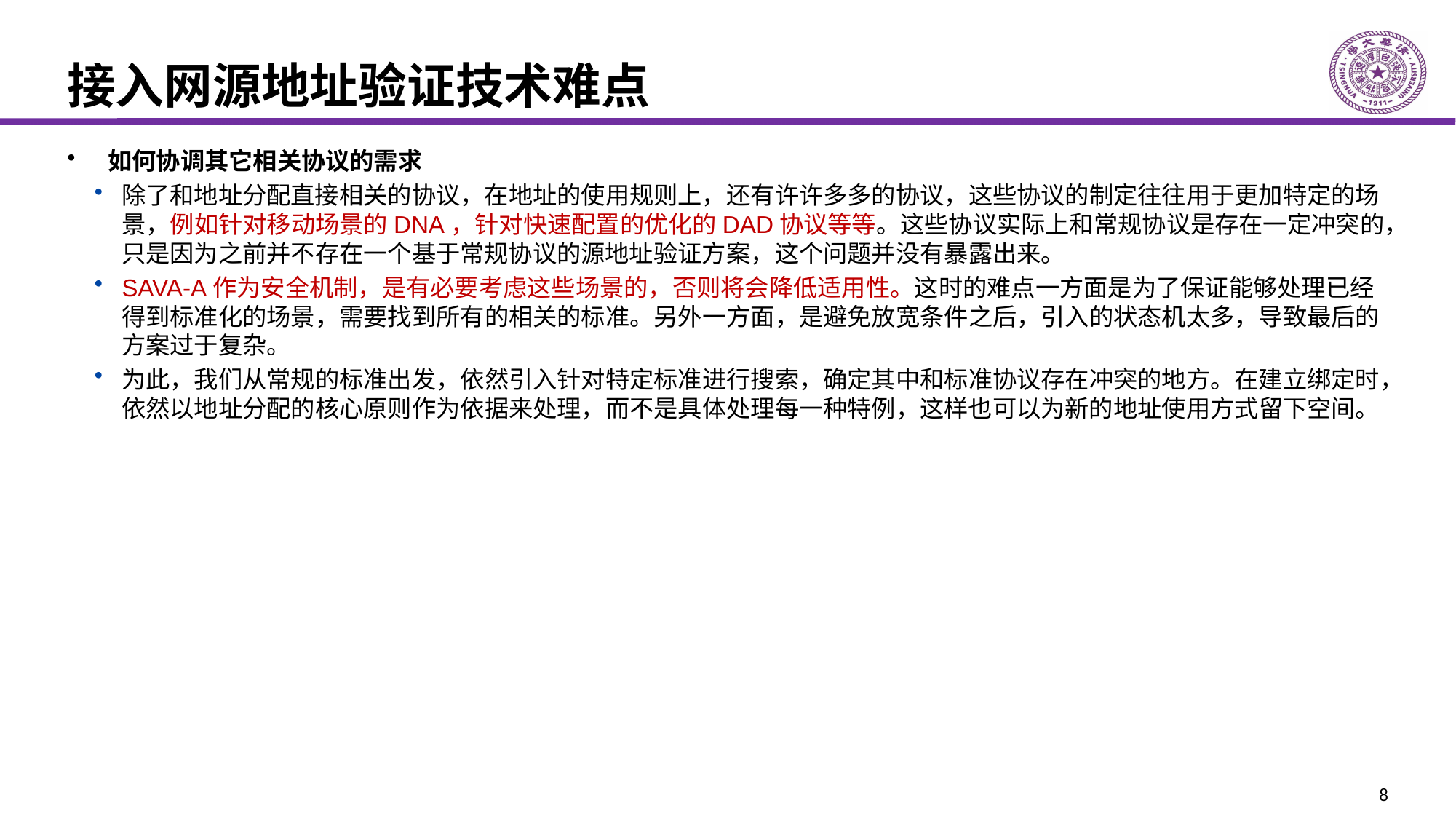

# 接入网源地址验证技术难点
如何协调其它相关协议的需求
除了和地址分配直接相关的协议，在地址的使用规则上，还有许许多多的协议，这些协议的制定往往用于更加特定的场景，例如针对移动场景的DNA，针对快速配置的优化的DAD协议等等。这些协议实际上和常规协议是存在一定冲突的，只是因为之前并不存在一个基于常规协议的源地址验证方案，这个问题并没有暴露出来。
SAVA-A作为安全机制，是有必要考虑这些场景的，否则将会降低适用性。这时的难点一方面是为了保证能够处理已经得到标准化的场景，需要找到所有的相关的标准。另外一方面，是避免放宽条件之后，引入的状态机太多，导致最后的方案过于复杂。
为此，我们从常规的标准出发，依然引入针对特定标准进行搜索，确定其中和标准协议存在冲突的地方。在建立绑定时，依然以地址分配的核心原则作为依据来处理，而不是具体处理每一种特例，这样也可以为新的地址使用方式留下空间。